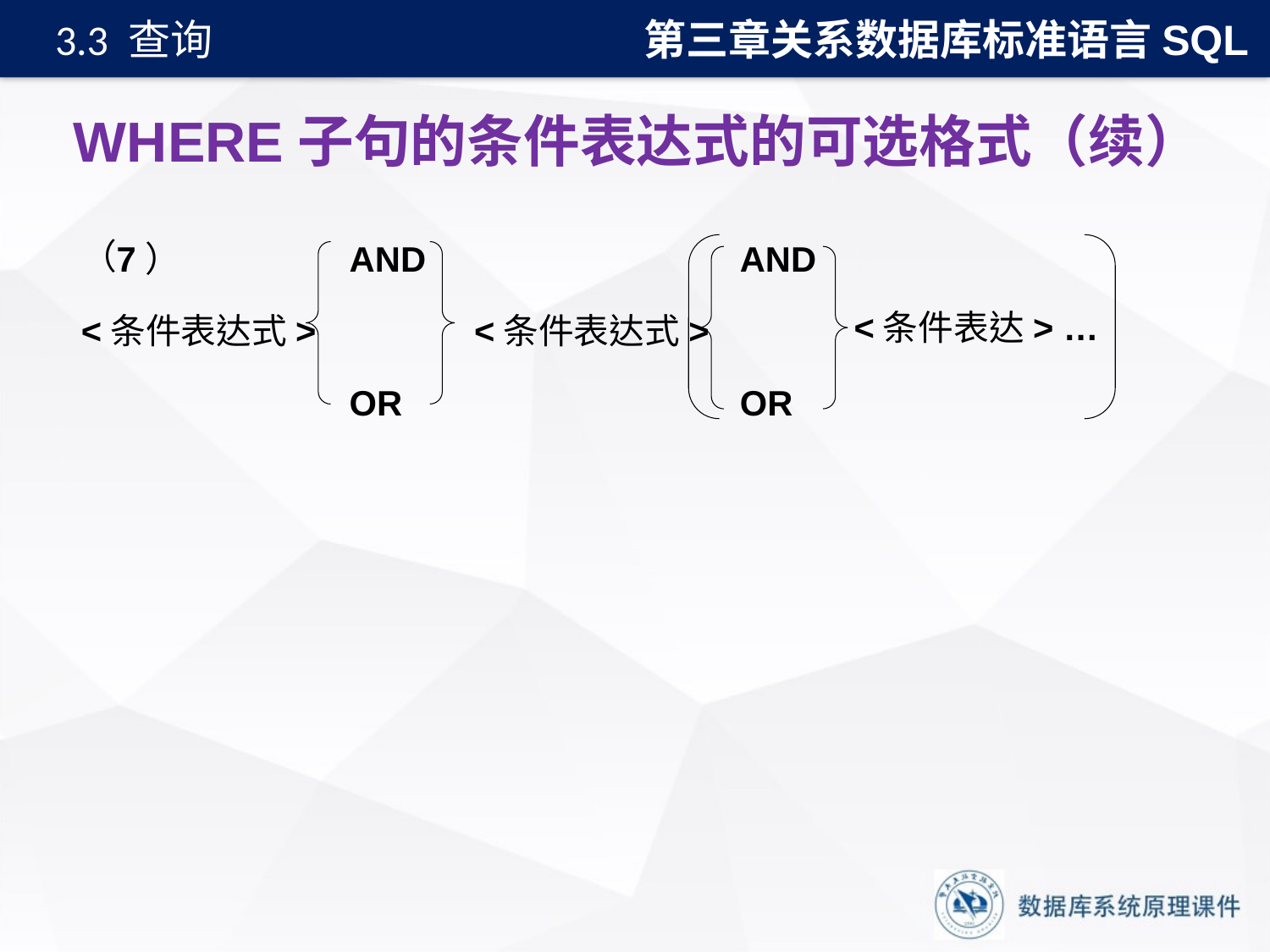

第三章关系数据库标准语言SQL
3.3 查询
# WHERE子句的条件表达式的可选格式（续）

7）
AND
OR
AND
OR
（

<条件表达> …
<条件表达式>
<条件表达式>